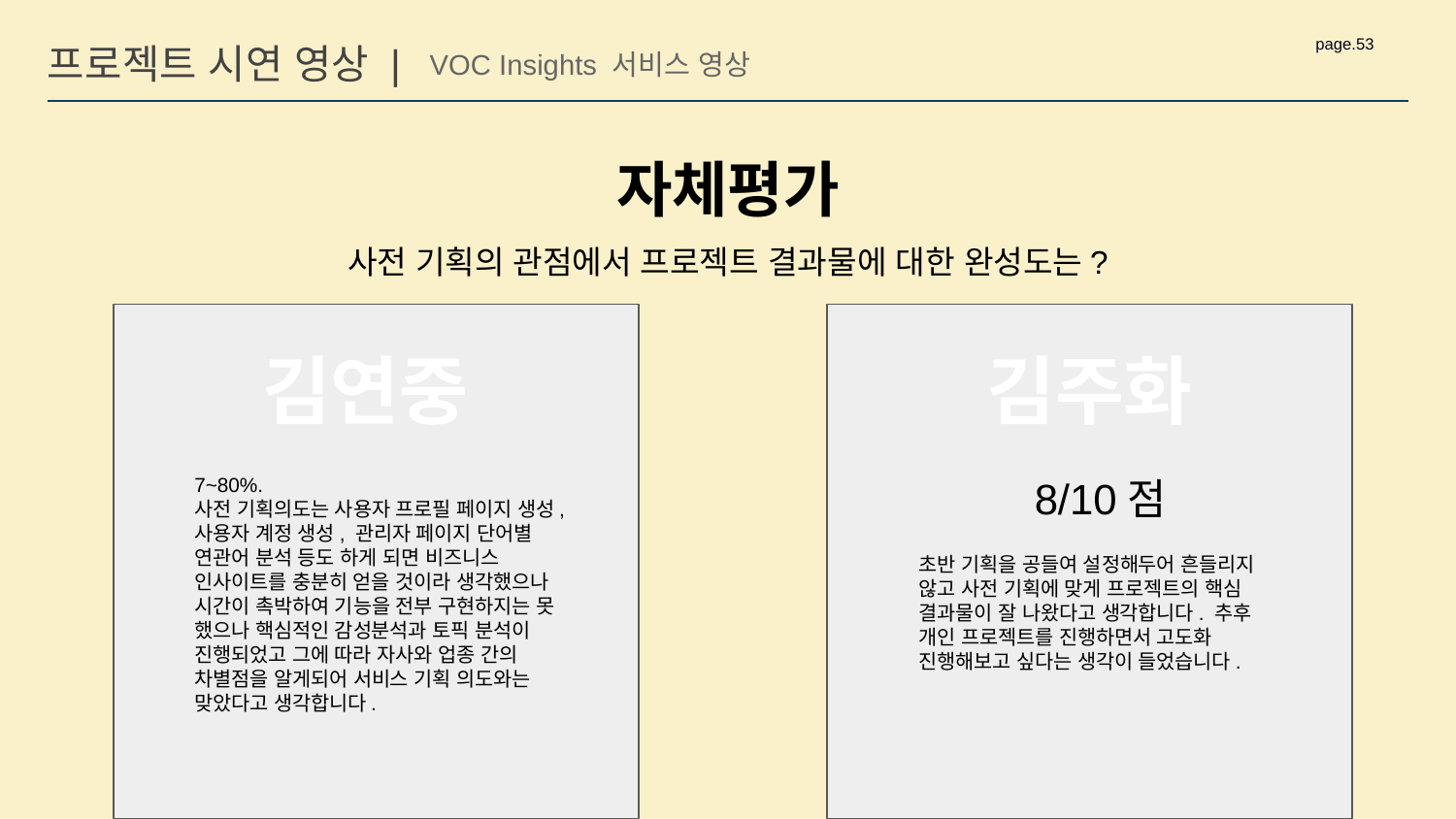

page.53
프로젝트 시연 영상 |
VOC Insights 서비스 영상
자체평가
사전 기획의 관점에서 프로젝트 결과물에 대한 완성도는?

김연중
김주화
7~80%.
사전 기획의도는 사용자 프로필 페이지 생성, 사용자 계정 생성, 관리자 페이지 단어별 연관어 분석 등도 하게 되면 비즈니스 인사이트를 충분히 얻을 것이라 생각했으나 시간이 촉박하여 기능을 전부 구현하지는 못 했으나 핵심적인 감성분석과 토픽 분석이 진행되었고 그에 따라 자사와 업종 간의 차별점을 알게되어 서비스 기획 의도와는 맞았다고 생각합니다.
8/10점

초반 기획을 공들여 설정해두어 흔들리지 않고 사전 기획에 맞게 프로젝트의 핵심 결과물이 잘 나왔다고 생각합니다. 추후 개인 프로젝트를 진행하면서 고도화 진행해보고 싶다는 생각이 들었습니다.